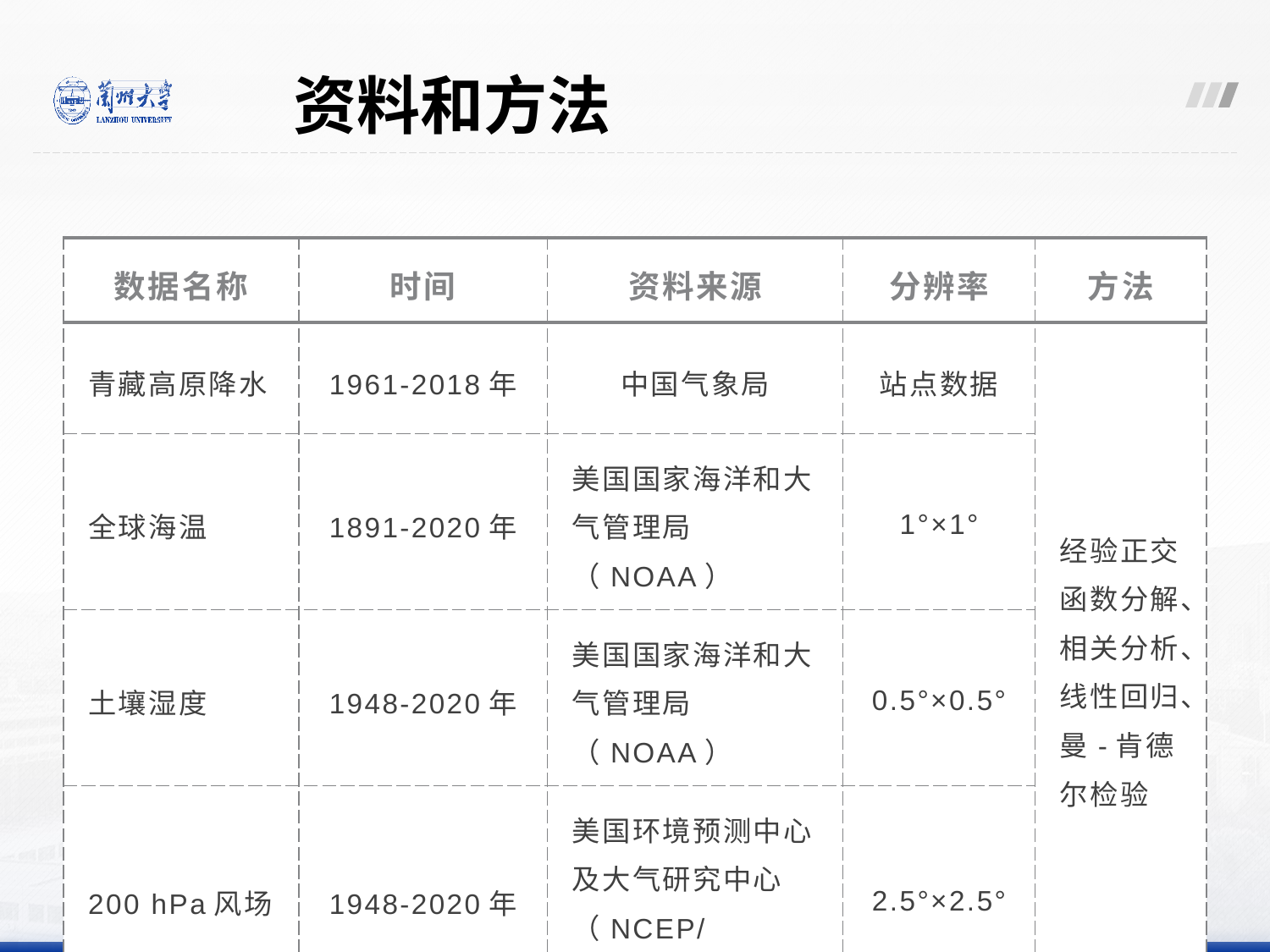

资料和方法
| 数据名称 | 时间 | 资料来源 | 分辨率 | 方法 |
| --- | --- | --- | --- | --- |
| 青藏高原降水 | 1961-2018年 | 中国气象局 | 站点数据 | 经验正交函数分解、相关分析、线性回归、曼-肯德尔检验 |
| 全球海温 | 1891-2020年 | 美国国家海洋和大气管理局（NOAA） | 1°×1° |  |
| 土壤湿度 | 1948-2020年 | 美国国家海洋和大气管理局（NOAA） | 0.5°×0.5° |  |
| 200 hPa风场 | 1948-2020年 | 美国环境预测中心及大气研究中心（NCEP/NCAR） | 2.5°×2.5° |  |